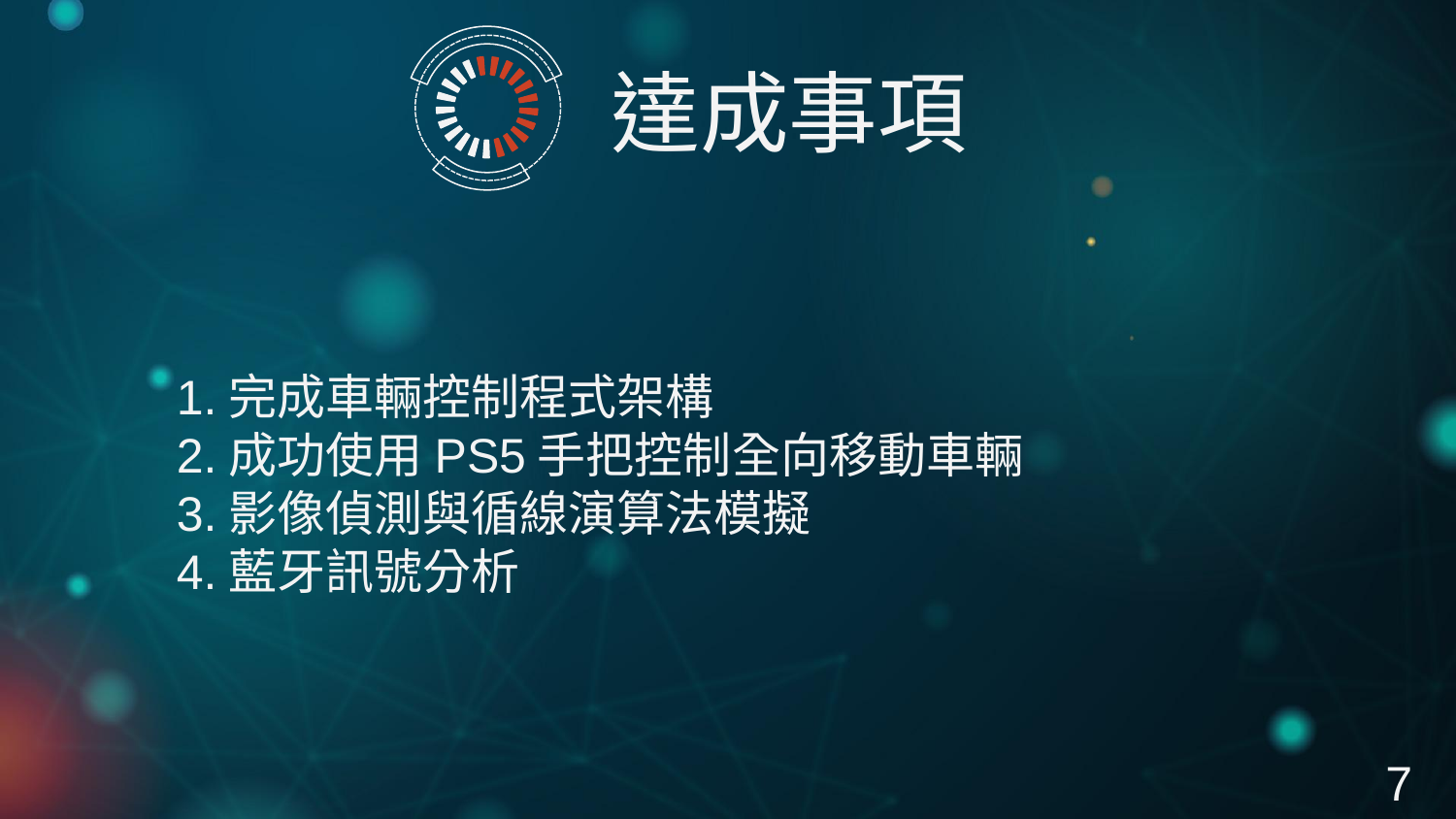

達成事項

# 1.完成車輛控制程式架構 2.成功使用PS5手把控制全向移動車輛 3.影像偵測與循線演算法模擬 4.藍牙訊號分析